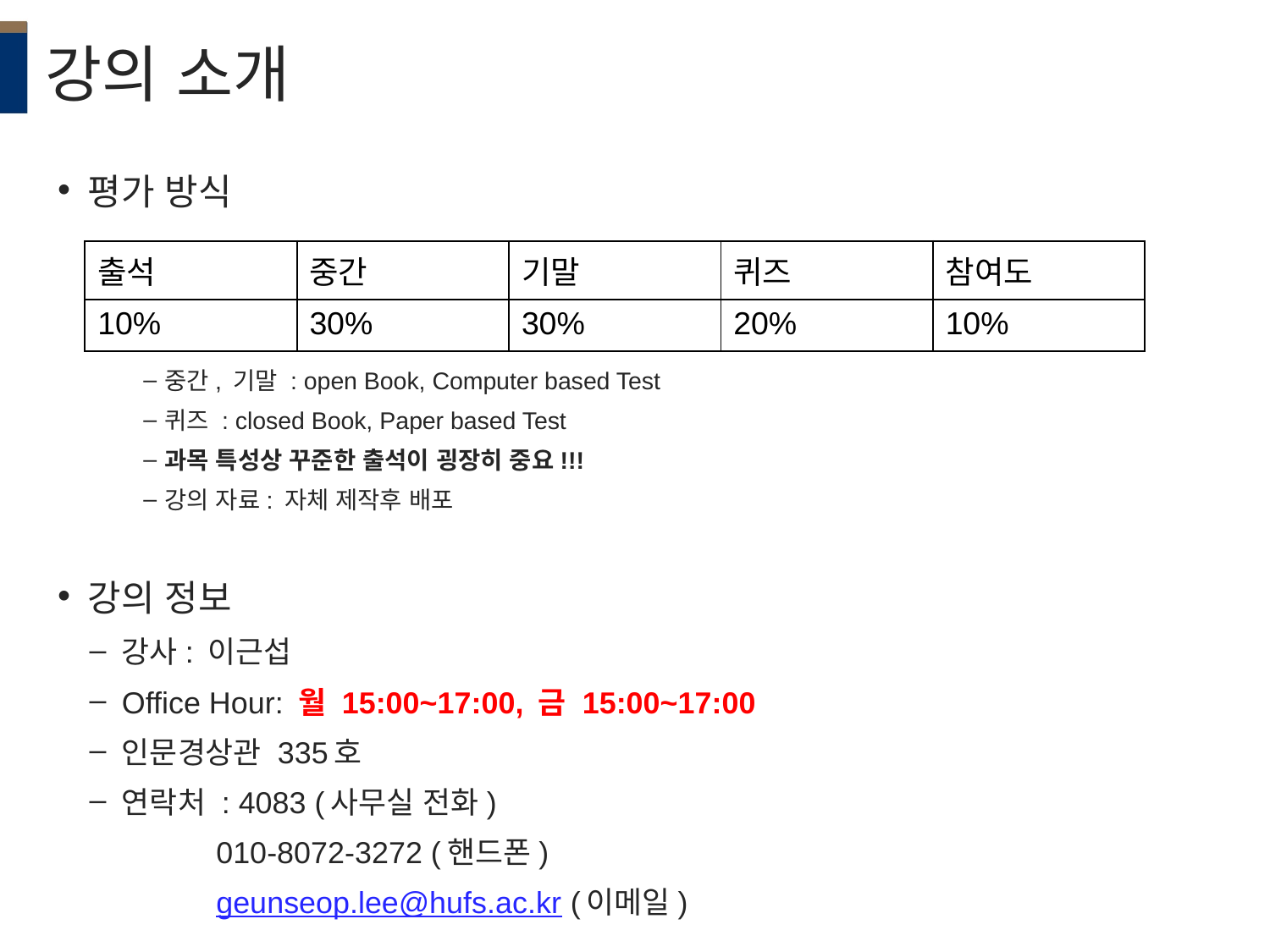

# 강의 소개
평가 방식

중간, 기말 : open Book, Computer based Test
퀴즈 : closed Book, Paper based Test
과목 특성상 꾸준한 출석이 굉장히 중요!!!
강의 자료: 자체 제작후 배포

강의 정보
강사: 이근섭
Office Hour: 월 15:00~17:00, 금 15:00~17:00
인문경상관 335호
연락처 : 4083 (사무실 전화)
               010-8072-3272 (핸드폰)
               geunseop.lee@hufs.ac.kr (이메일)

| 출석 | 중간 | 기말 | 퀴즈 | 참여도 |
| --- | --- | --- | --- | --- |
| 10% | 30% | 30% | 20% | 10% |